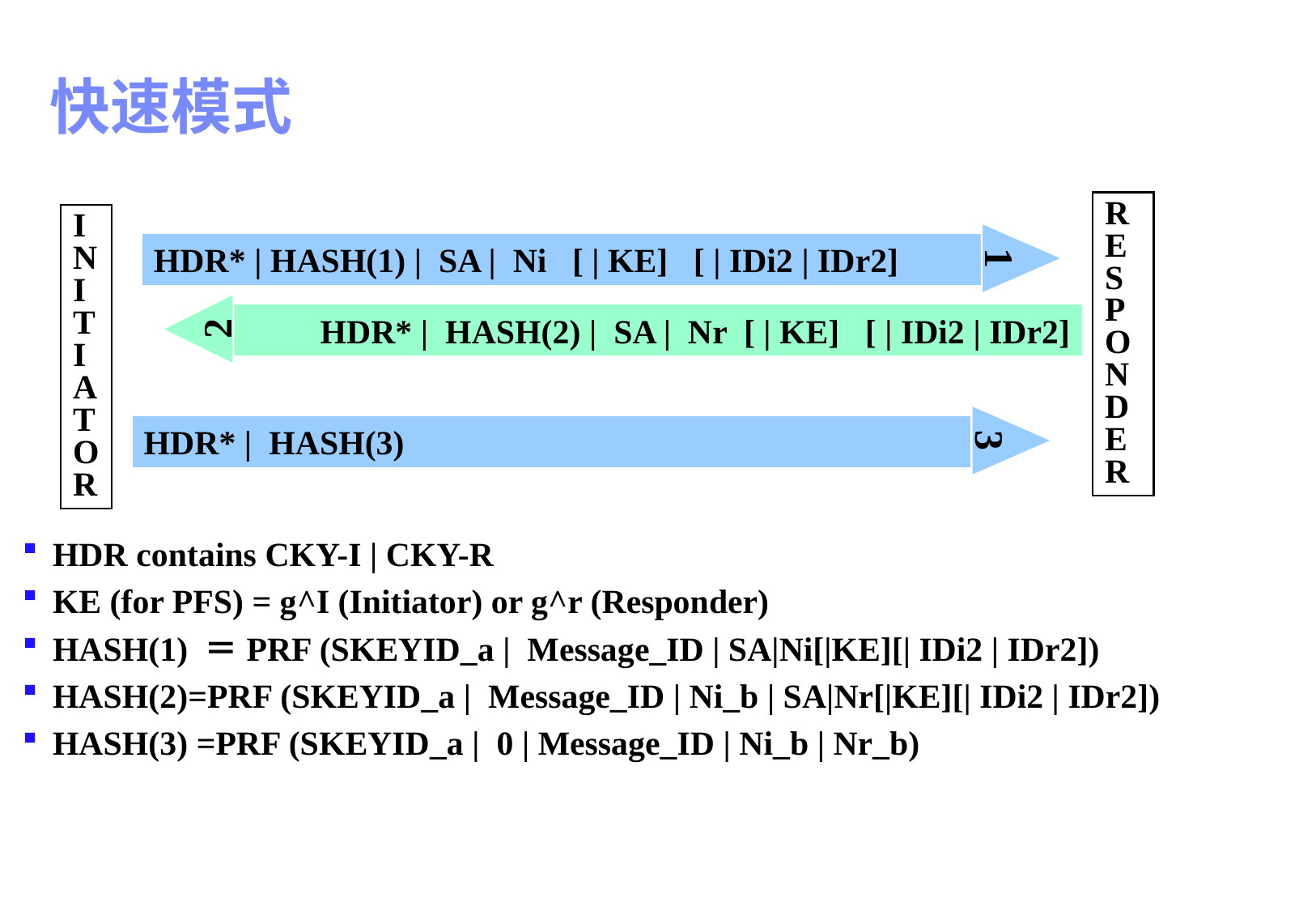

快速模式
RESPONDER
INITIATOR
1
HDR* | HASH(1) |  SA |  Ni   [ | KE]   [ | IDi2 | IDr2]
2
HDR* |  HASH(2) |  SA |  Nr  [ | KE]   [ | IDi2 | IDr2]
3
HDR* |  HASH(3)
HDR contains CKY-I | CKY-R
KE (for PFS) = g^I (Initiator) or g^r (Responder)
HASH(1) ＝PRF (SKEYID_a |  Message_ID | SA|Ni[|KE][| IDi2 | IDr2])
HASH(2)=PRF (SKEYID_a |  Message_ID | Ni_b | SA|Nr[|KE][| IDi2 | IDr2])
HASH(3) =PRF (SKEYID_a |  0 | Message_ID | Ni_b | Nr_b)